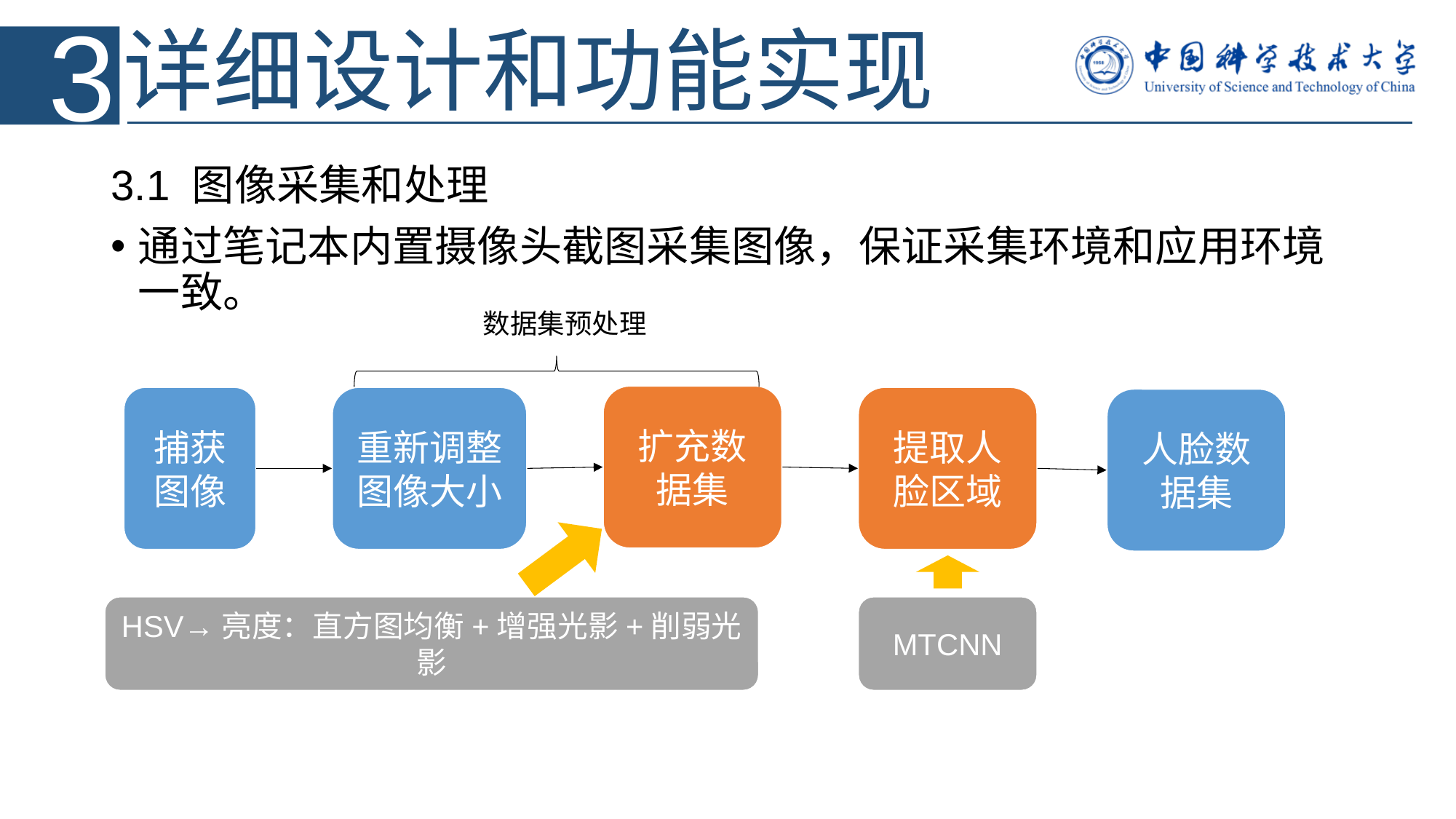

3
# 详细设计和功能实现
3.1 图像采集和处理
通过笔记本内置摄像头截图采集图像，保证采集环境和应用环境一致。

数据集预处理
扩充数据集
提取人脸区域
捕获图像
重新调整图像大小
人脸数据集

HSV→亮度：直方图均衡+增强光影+削弱光影
MTCNN